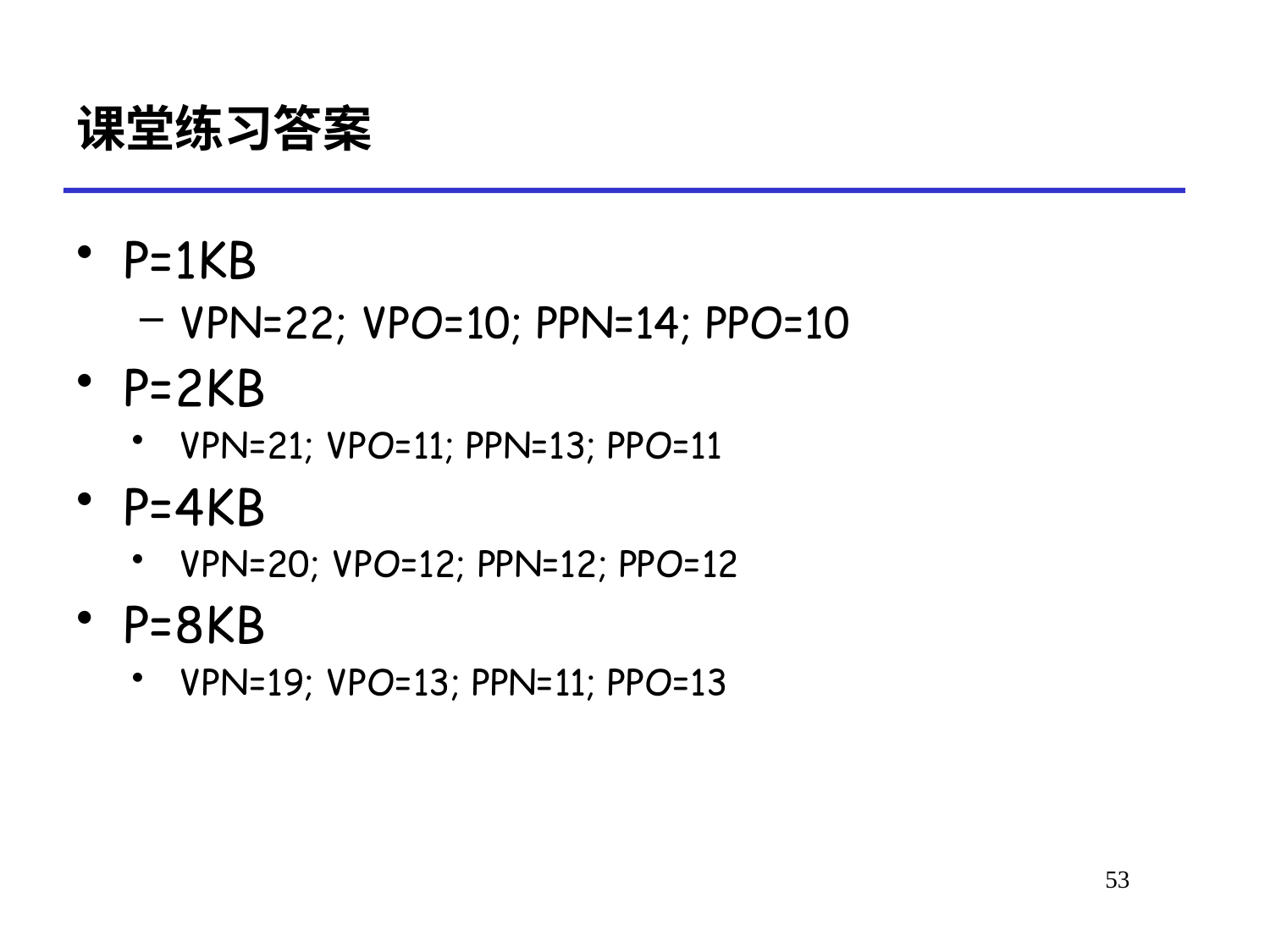

# 课堂练习答案
P=1KB
VPN=22; VPO=10; PPN=14; PPO=10
P=2KB
VPN=21; VPO=11; PPN=13; PPO=11
P=4KB
VPN=20; VPO=12; PPN=12; PPO=12
P=8KB
VPN=19; VPO=13; PPN=11; PPO=13

53